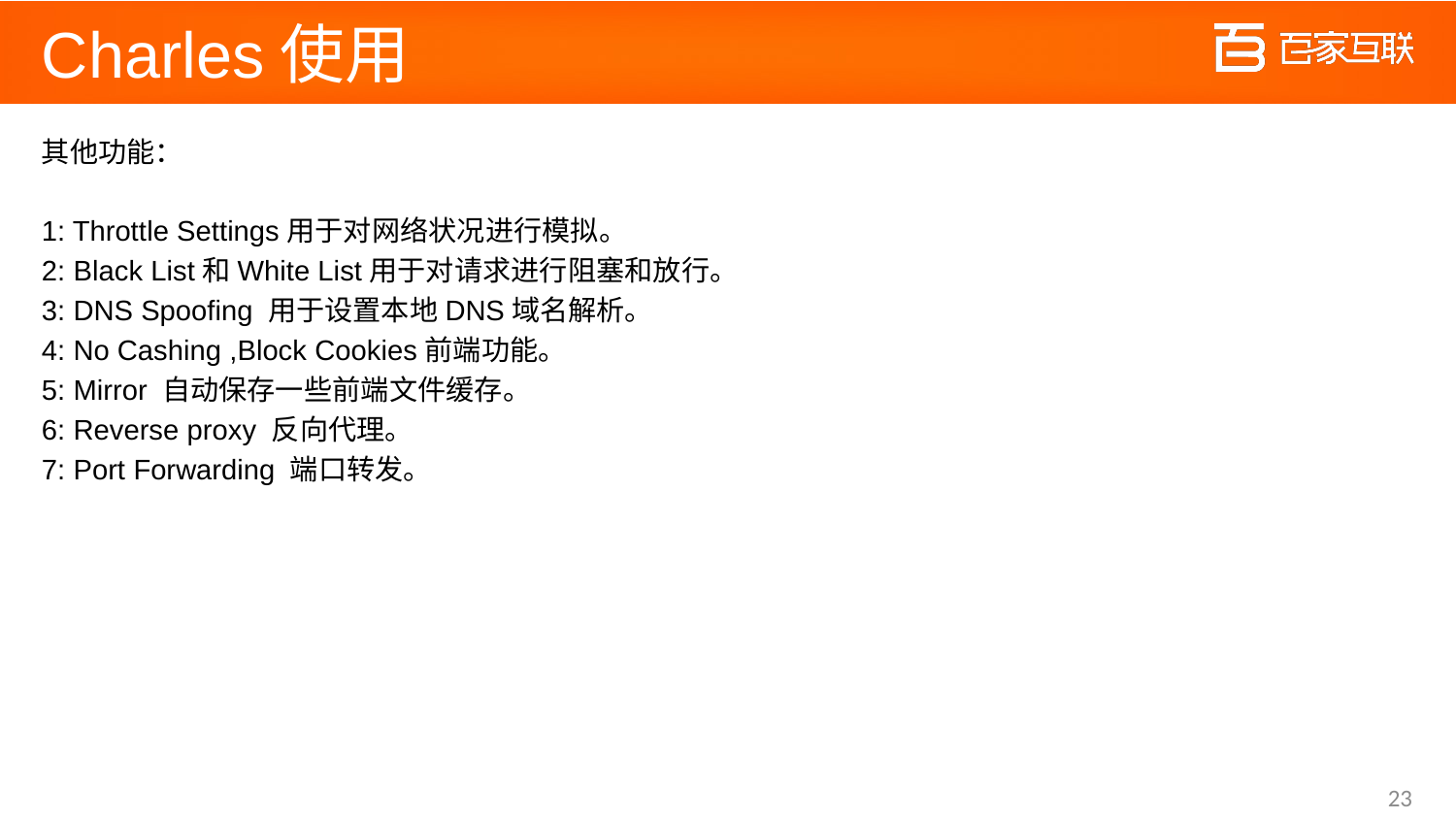

# Charles使用
其他功能：

1: Throttle Settings用于对网络状况进行模拟。
2: Black List和White List用于对请求进行阻塞和放行。
3: DNS Spoofing 用于设置本地DNS域名解析。
4: No Cashing ,Block Cookies前端功能。
5: Mirror 自动保存一些前端文件缓存。
6: Reverse proxy 反向代理。
7: Port Forwarding 端口转发。
23